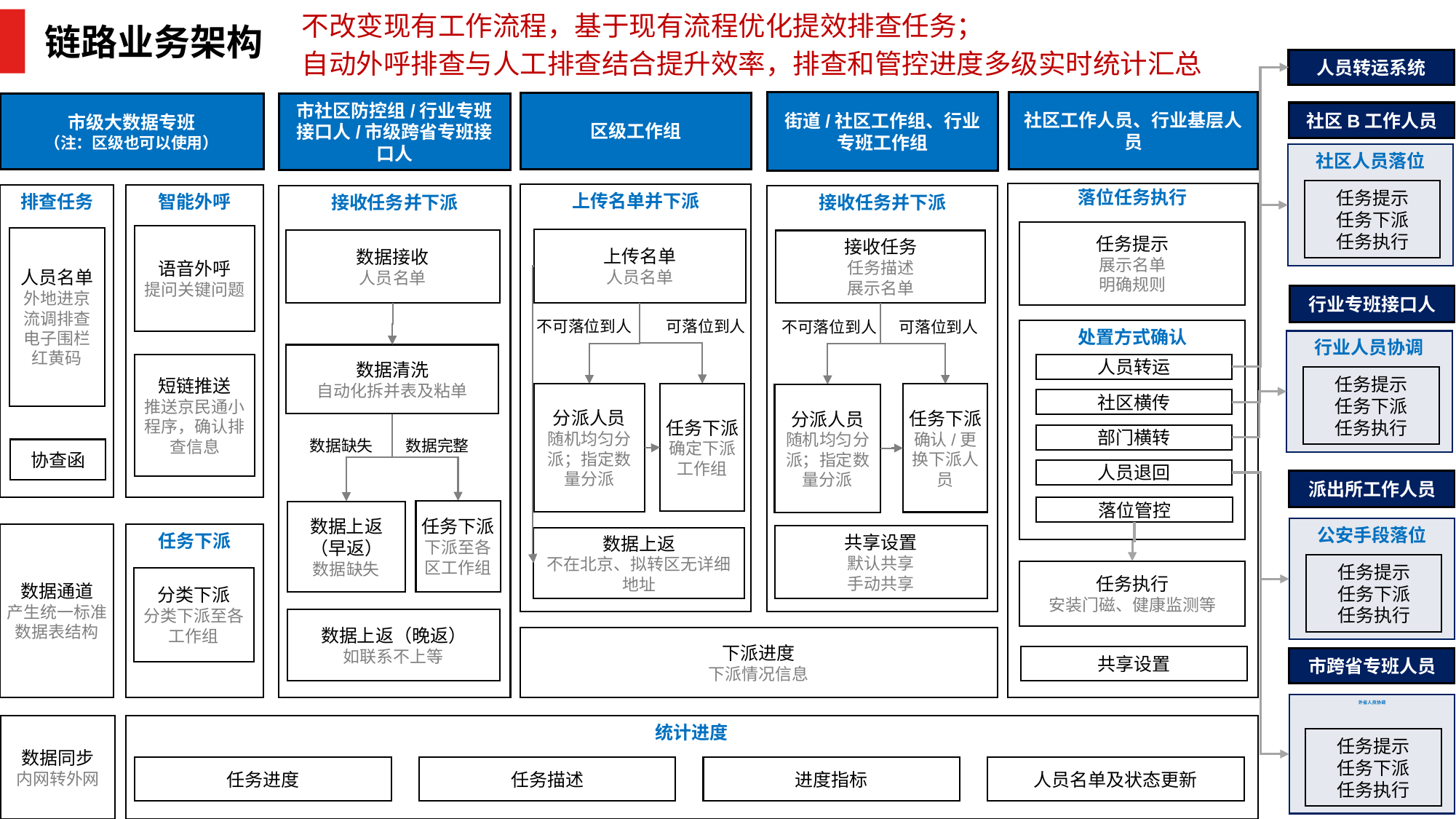

不改变现有工作流程，基于现有流程优化提效排查任务；
链路业务架构
自动外呼排查与人工排查结合提升效率，排查和管控进度多级实时统计汇总
人员转运系统
街道/社区工作组、行业专班工作组
社区工作人员、行业基层人员
区级工作组
市级大数据专班
（注：区级也可以使用）
市社区防控组/行业专班接口人/市级跨省专班接口人
社区B工作人员
社区人员落位
任务提示
任务下派
任务执行
落位任务执行
上传名单并下派
智能外呼
排查任务
接收任务并下派
接收任务并下派
任务提示
展示名单
明确规则
语音外呼
提问关键问题
人员名单
外地进京
流调排查
电子围栏
红黄码
上传名单
人员名单
数据接收
人员名单
接收任务
任务描述
展示名单
行业专班接口人
可落位到人
不可落位到人
不可落位到人
可落位到人
处置方式确认
行业人员协调
数据清洗
自动化拆并表及粘单
人员转运
短链推送
推送京民通小程序，确认排查信息
任务提示
任务下派
任务执行
任务下派
确定下派工作组
分派人员
随机均匀分派；指定数量分派
任务下派
确认/更换下派人员
分派人员
随机均匀分派；指定数量分派
社区横传
部门横转
数据缺失
数据完整
协查函
人员退回
派出所工作人员
落位管控
任务下派
下派至各区工作组
数据上返（早返）
数据缺失
公安手段落位
数据通道
产生统一标准数据表结构
任务下派
共享设置
默认共享
手动共享
数据上返
不在北京、拟转区无详细地址
任务提示
任务下派
任务执行
任务执行
安装门磁、健康监测等
分类下派
分类下派至各工作组
数据上返（晚返）
如联系不上等
下派进度
下派情况信息
共享设置
市跨省专班人员
外省人员协调
数据同步
内网转外网
统计进度
任务提示
任务下派
任务执行
人员名单及状态更新
任务进度
任务描述
进度指标